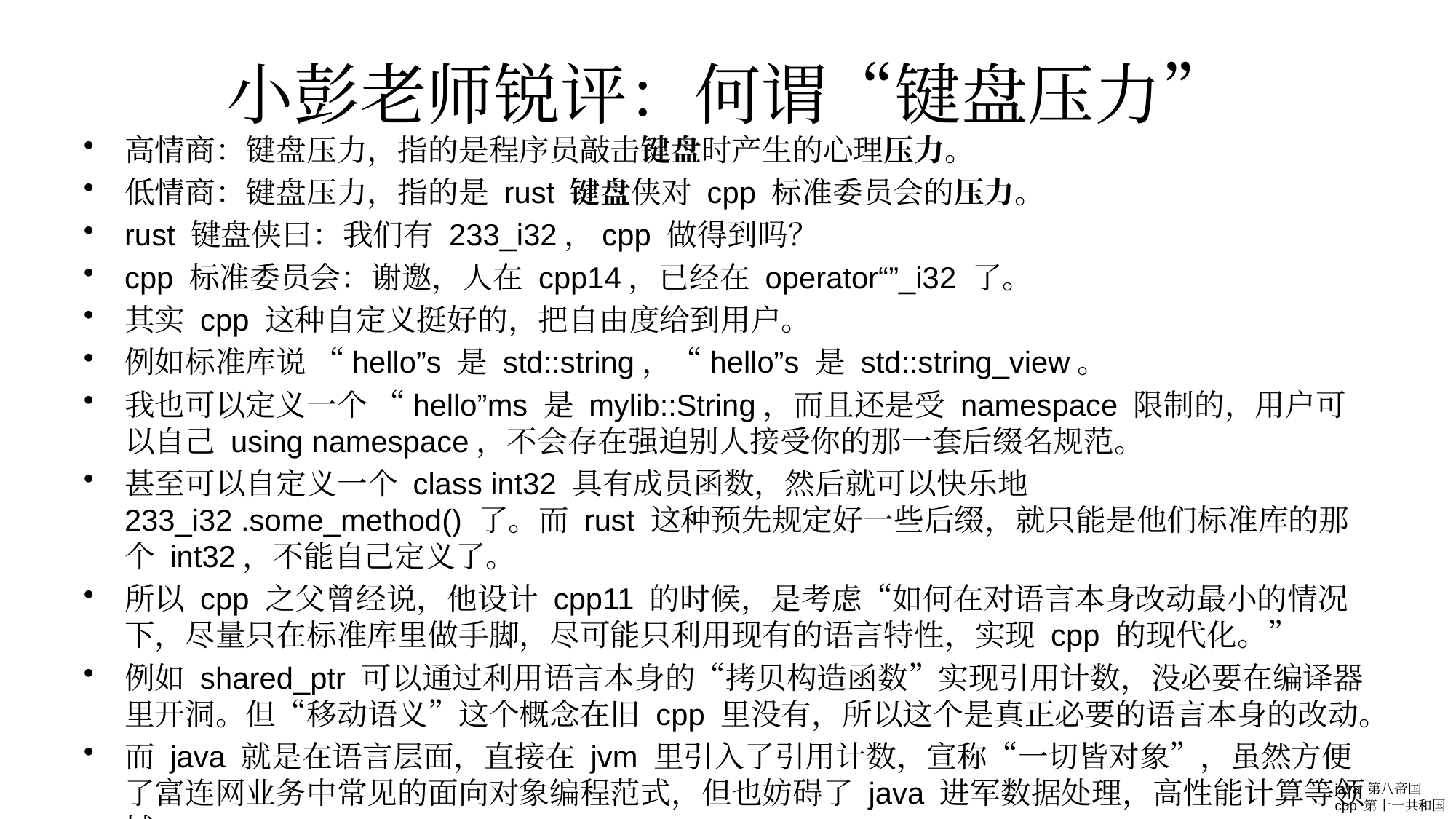

# 小彭老师锐评：何谓“键盘压力”
高情商：键盘压力，指的是程序员敲击键盘时产生的心理压力。
低情商：键盘压力，指的是 rust 键盘侠对 cpp 标准委员会的压力。
rust 键盘侠曰：我们有 233_i32，cpp 做得到吗？
cpp 标准委员会：谢邀，人在 cpp14，已经在 operator“”_i32 了。
其实 cpp 这种自定义挺好的，把自由度给到用户。
例如标准库说 “hello”s 是 std::string，“hello”s 是 std::string_view。
我也可以定义一个 “hello”ms 是 mylib::String，而且还是受 namespace 限制的，用户可以自己 using namespace，不会存在强迫别人接受你的那一套后缀名规范。
甚至可以自定义一个 class int32 具有成员函数，然后就可以快乐地 233_i32 .some_method() 了。而 rust 这种预先规定好一些后缀，就只能是他们标准库的那个 int32，不能自己定义了。
所以 cpp 之父曾经说，他设计 cpp11 的时候，是考虑“如何在对语言本身改动最小的情况下，尽量只在标准库里做手脚，尽可能只利用现有的语言特性，实现 cpp 的现代化。”
例如 shared_ptr 可以通过利用语言本身的“拷贝构造函数”实现引用计数，没必要在编译器里开洞。但“移动语义”这个概念在旧 cpp 里没有，所以这个是真正必要的语言本身的改动。
而 java 就是在语言层面，直接在 jvm 里引入了引用计数，宣称“一切皆对象”，虽然方便了富连网业务中常见的面向对象编程范式，但也妨碍了 java 进军数据处理，高性能计算等领域。
java 第八帝国
cpp 第十一共和国